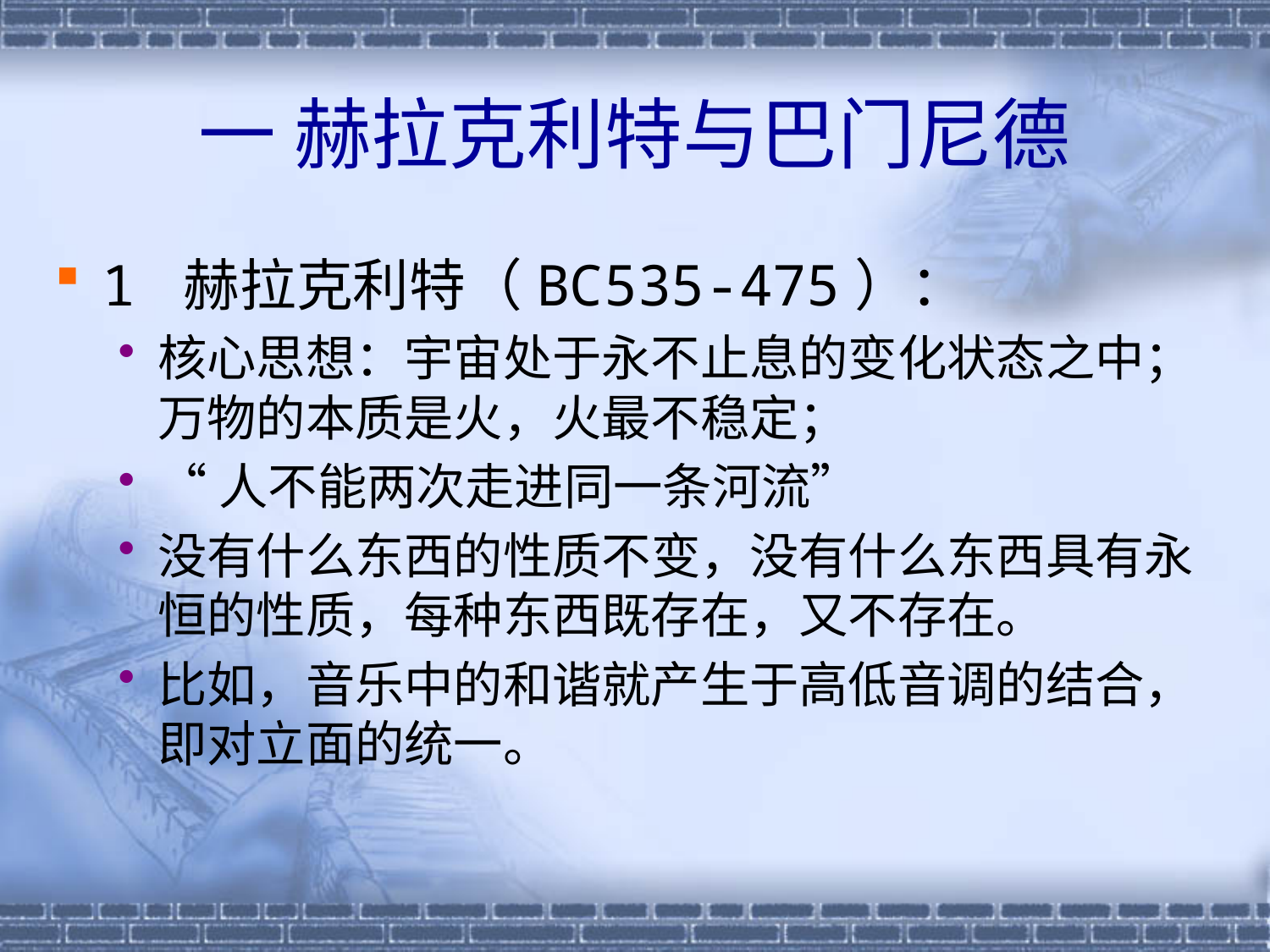

# 一 赫拉克利特与巴门尼德
1 赫拉克利特（BC535-475）：
核心思想：宇宙处于永不止息的变化状态之中；万物的本质是火，火最不稳定；
“人不能两次走进同一条河流”
没有什么东西的性质不变，没有什么东西具有永恒的性质，每种东西既存在，又不存在。
比如，音乐中的和谐就产生于高低音调的结合，即对立面的统一。